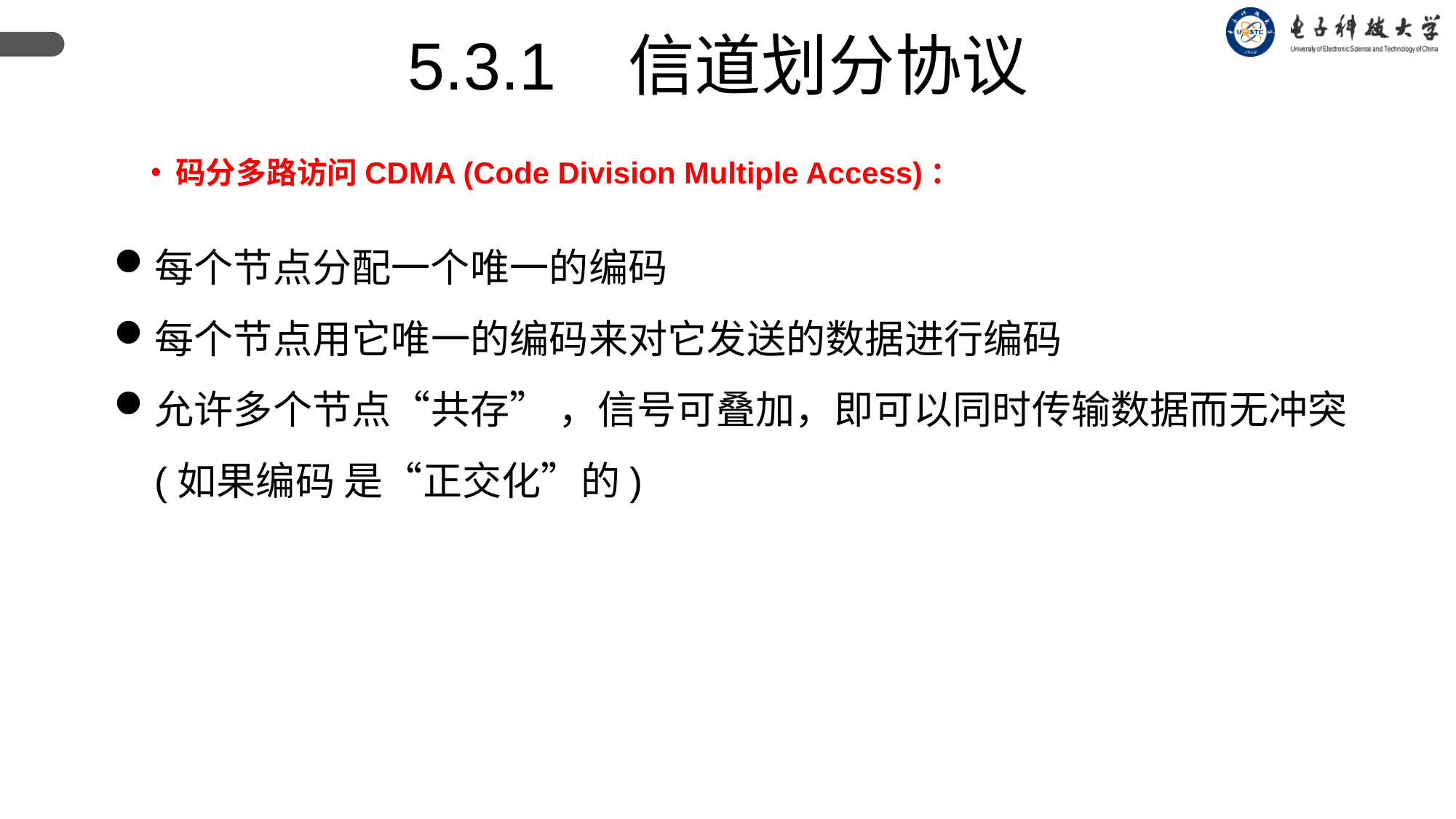

5.3.1   信道划分协议
 码分多路访问CDMA (Code Division Multiple Access)：
每个节点分配一个唯一的编码
每个节点用它唯一的编码来对它发送的数据进行编码
允许多个节点“共存” ，信号可叠加，即可以同时传输数据而无冲突 (如果编码 是“正交化”的)